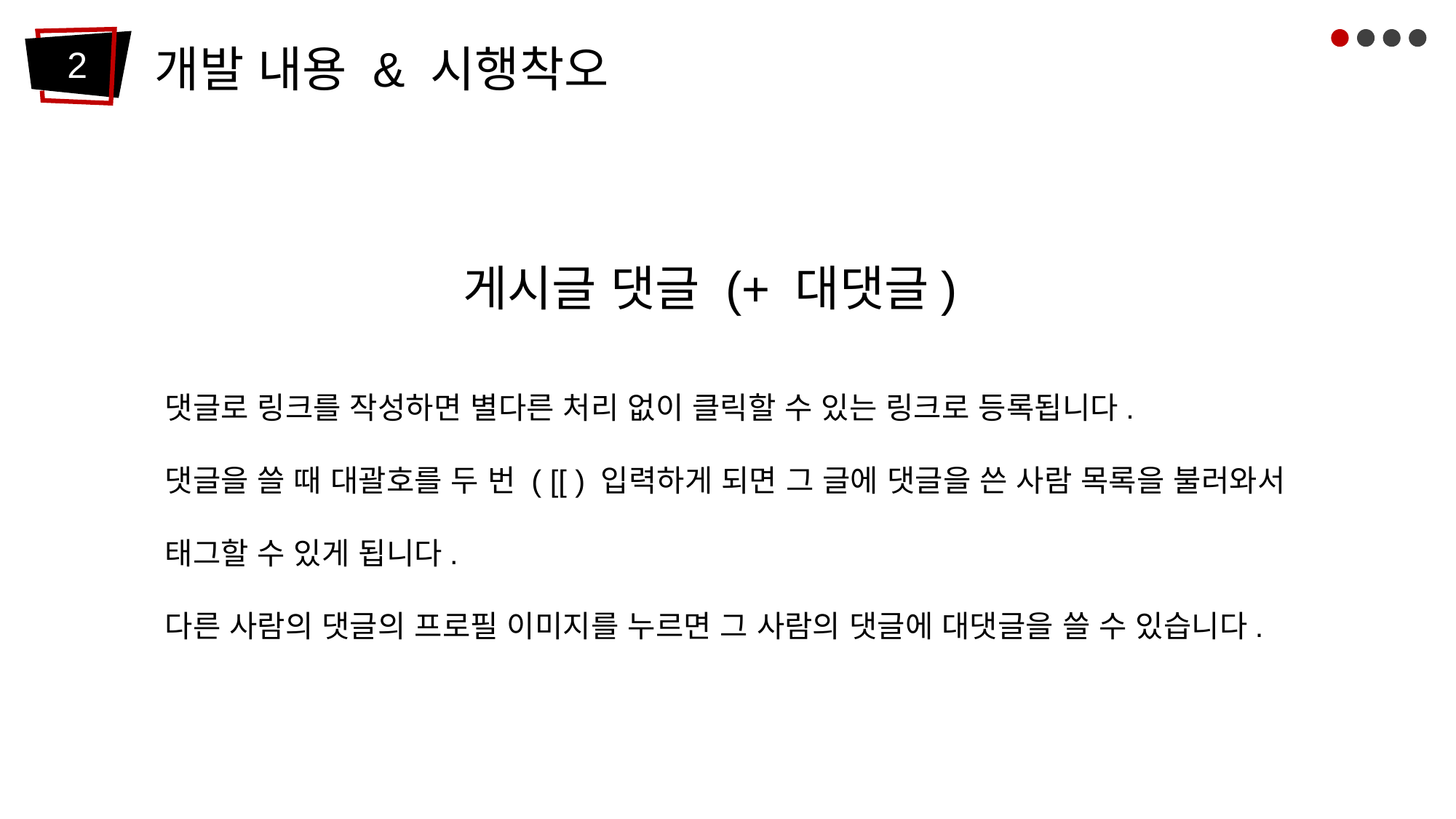

개발 내용 & 시행착오
2
 게시글 댓글 (+ 대댓글)

댓글로 링크를 작성하면 별다른 처리 없이 클릭할 수 있는 링크로 등록됩니다.
댓글을 쓸 때 대괄호를 두 번 ( [[ ) 입력하게 되면 그 글에 댓글을 쓴 사람 목록을 불러와서 태그할 수 있게 됩니다.
다른 사람의 댓글의 프로필 이미지를 누르면 그 사람의 댓글에 대댓글을 쓸 수 있습니다.